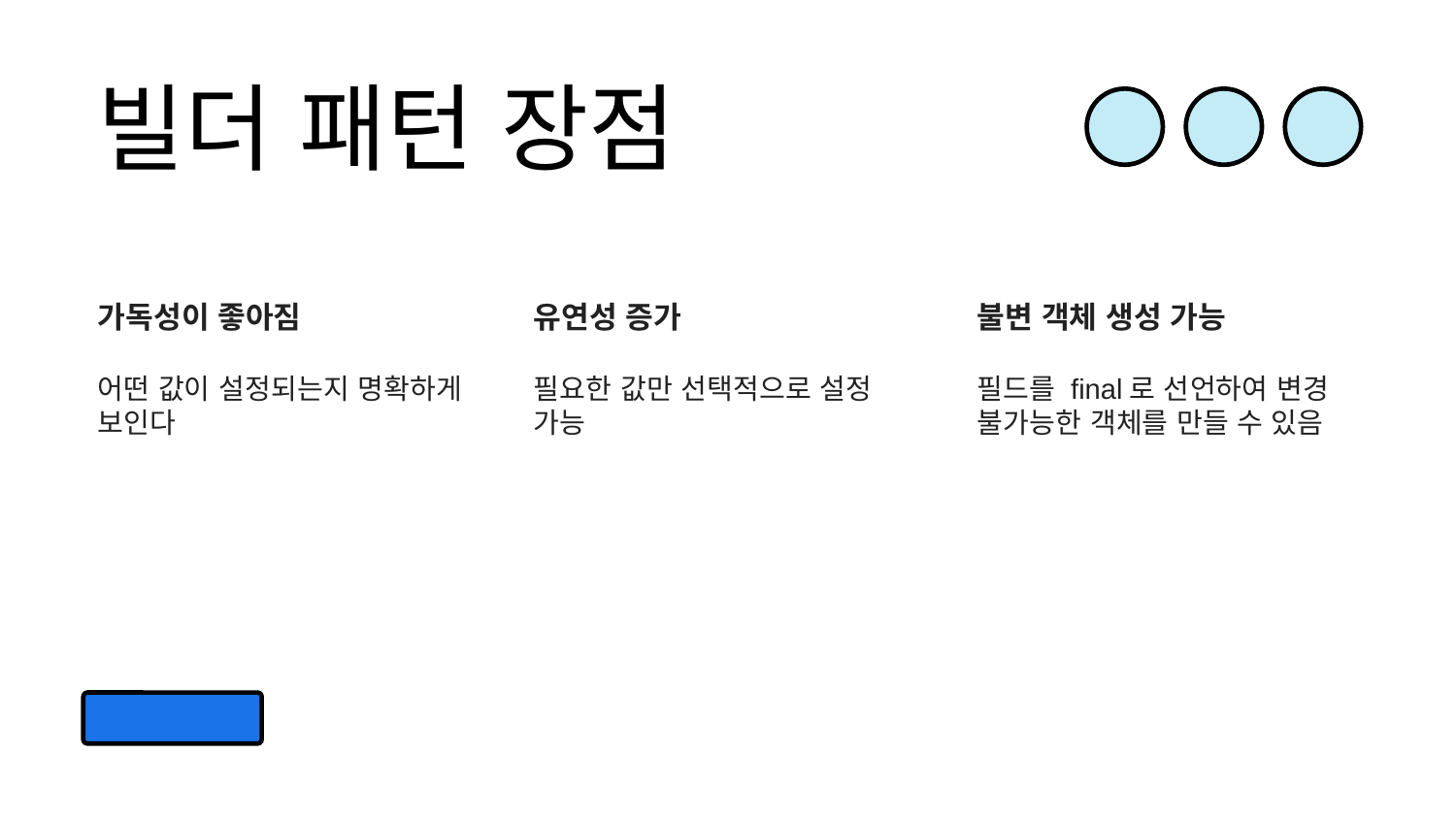

빌더 패턴 장점

가독성이 좋아짐

어떤 값이 설정되는지 명확하게 보인다
유연성 증가

필요한 값만 선택적으로 설정 가능
불변 객체 생성 가능

필드를 final로 선언하여 변경 불가능한 객체를 만들 수 있음